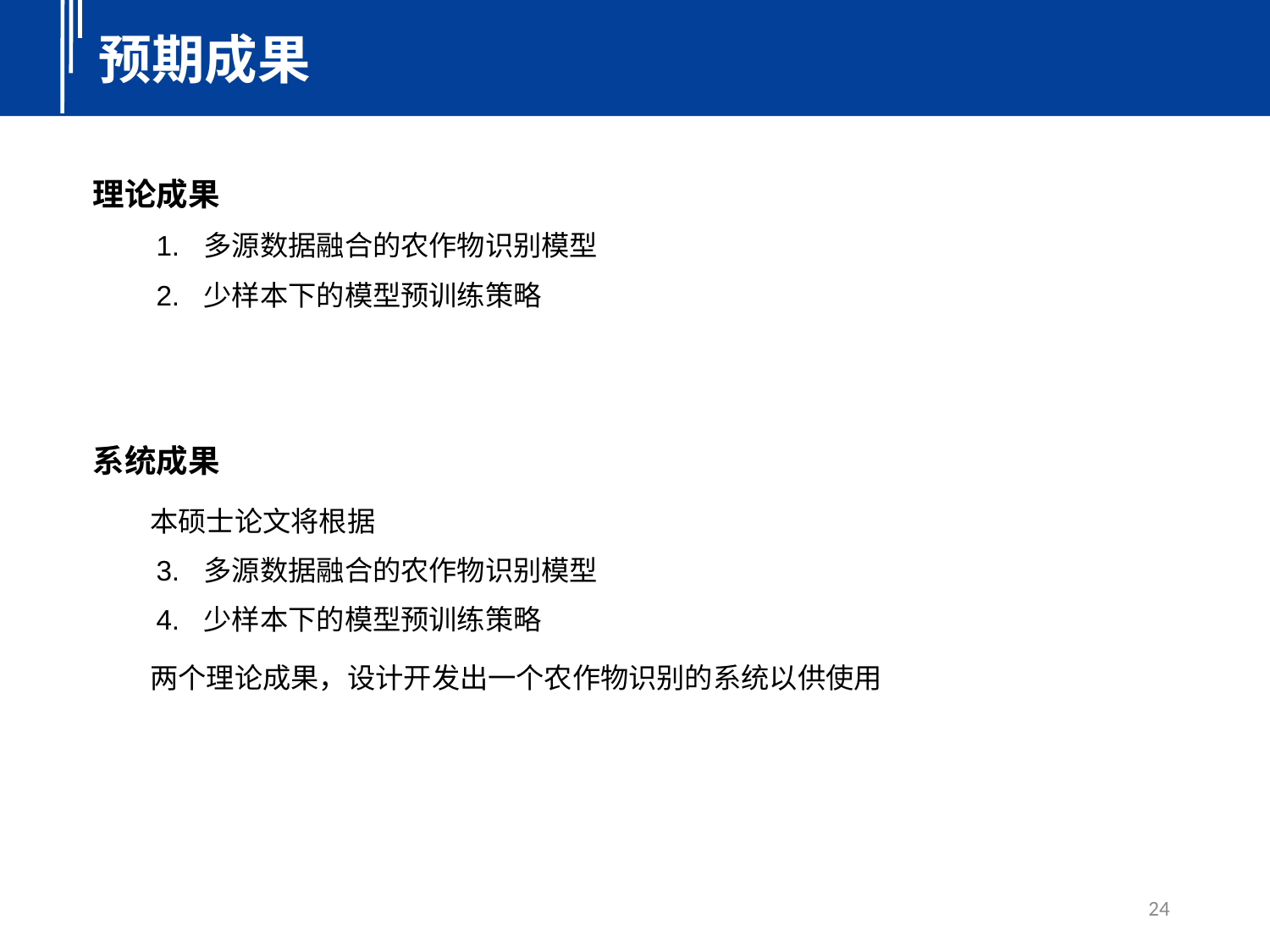

预期成果
理论成果
多源数据融合的农作物识别模型
少样本下的模型预训练策略

系统成果
        本硕士论文将根据
多源数据融合的农作物识别模型
少样本下的模型预训练策略
        两个理论成果，设计开发出一个农作物识别的系统以供使用
24